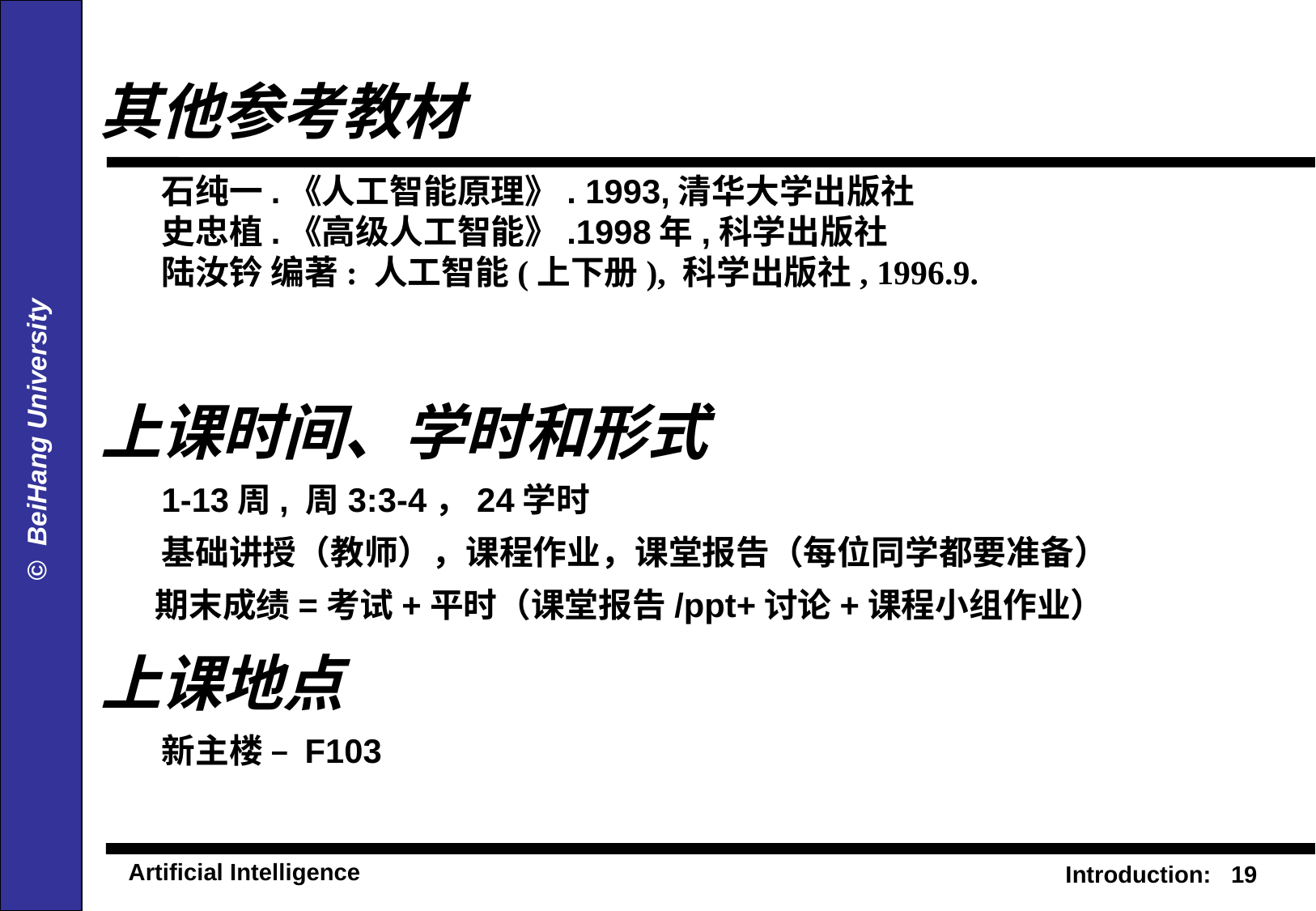

其他参考教材
	石纯一.《人工智能原理》. 1993,清华大学出版社
史忠植.《高级人工智能》.1998年,科学出版社
陆汝钤 编著: 人工智能(上下册), 科学出版社, 1996.9.
上课时间、学时和形式
	1-13周, 周3:3-4，24学时
	基础讲授（教师），课程作业，课堂报告（每位同学都要准备）
      期末成绩=考试+平时（课堂报告/ppt+讨论+课程小组作业）
上课地点
	新主楼 – F103